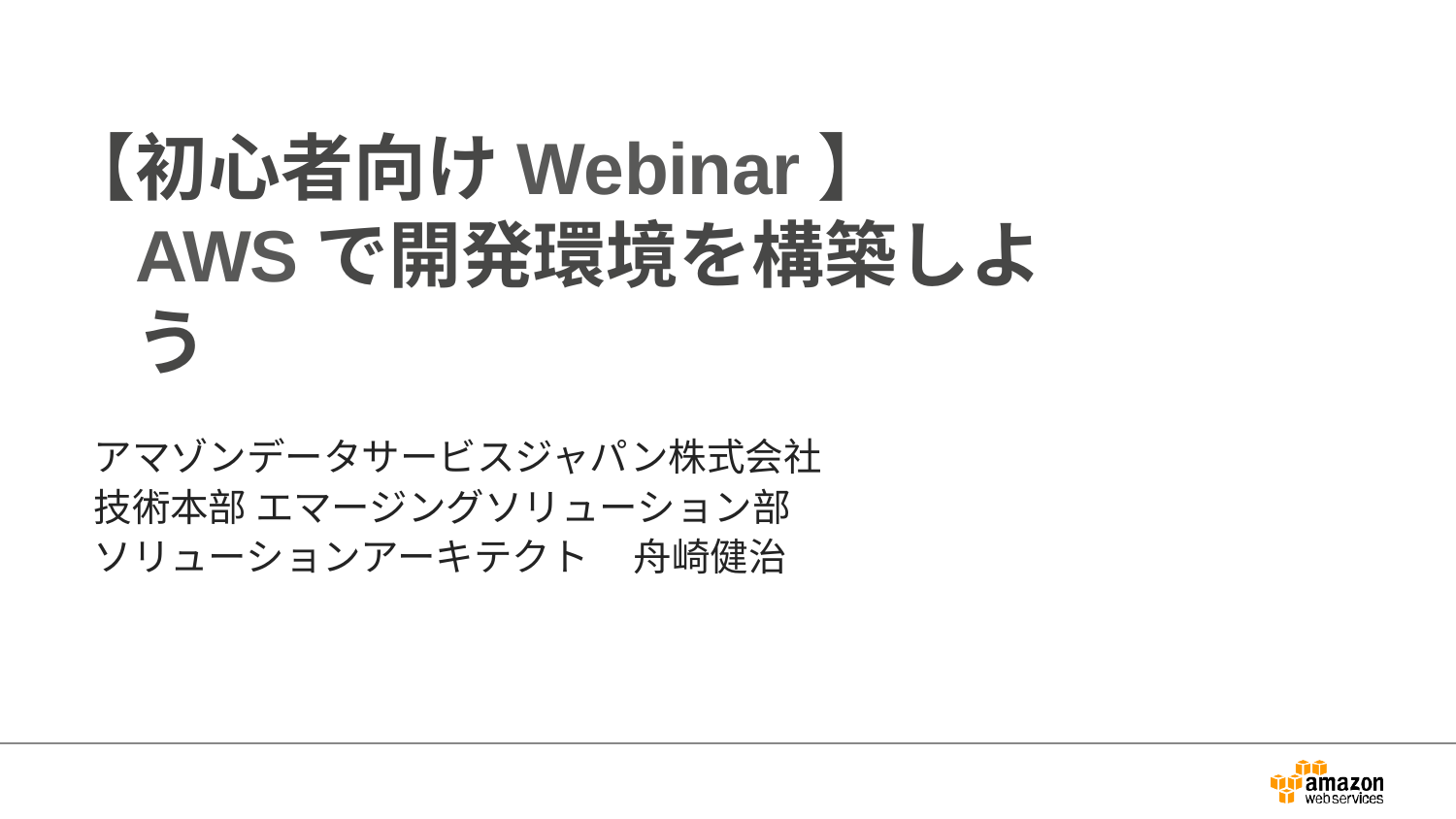

# 【初心者向けWebinar】
AWSで開発環境を構築しよう
アマゾンデータサービスジャパン株式会社技術本部 エマージングソリューション部ソリューションアーキテクト	舟崎健治